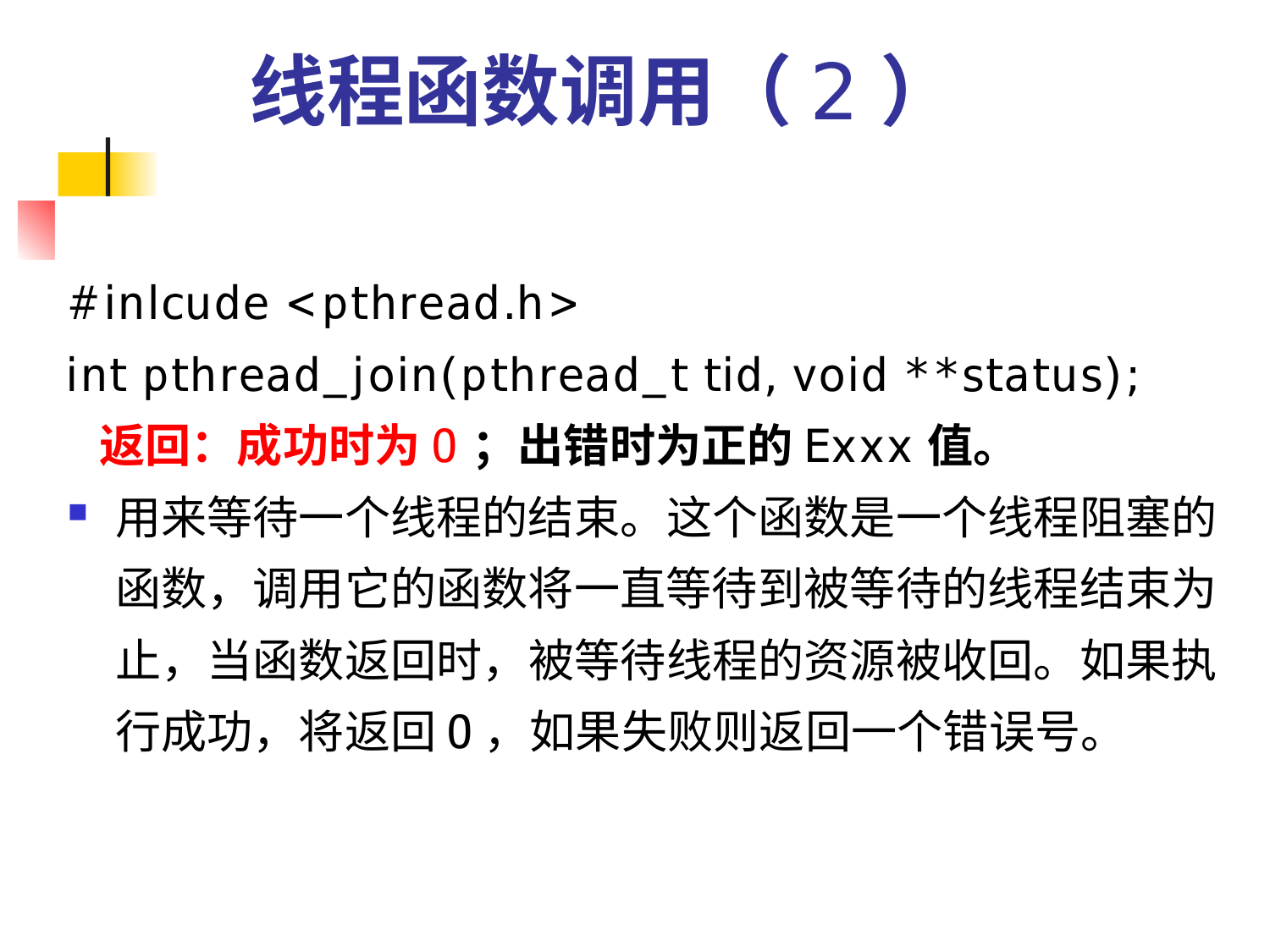

# 线程函数调用（2）

#inlcude <pthread.h>
int pthread_join(pthread_t tid, void **status);
  返回：成功时为0；出错时为正的Exxx值。
用来等待一个线程的结束。这个函数是一个线程阻塞的函数，调用它的函数将一直等待到被等待的线程结束为止，当函数返回时，被等待线程的资源被收回。如果执行成功，将返回0，如果失败则返回一个错误号。